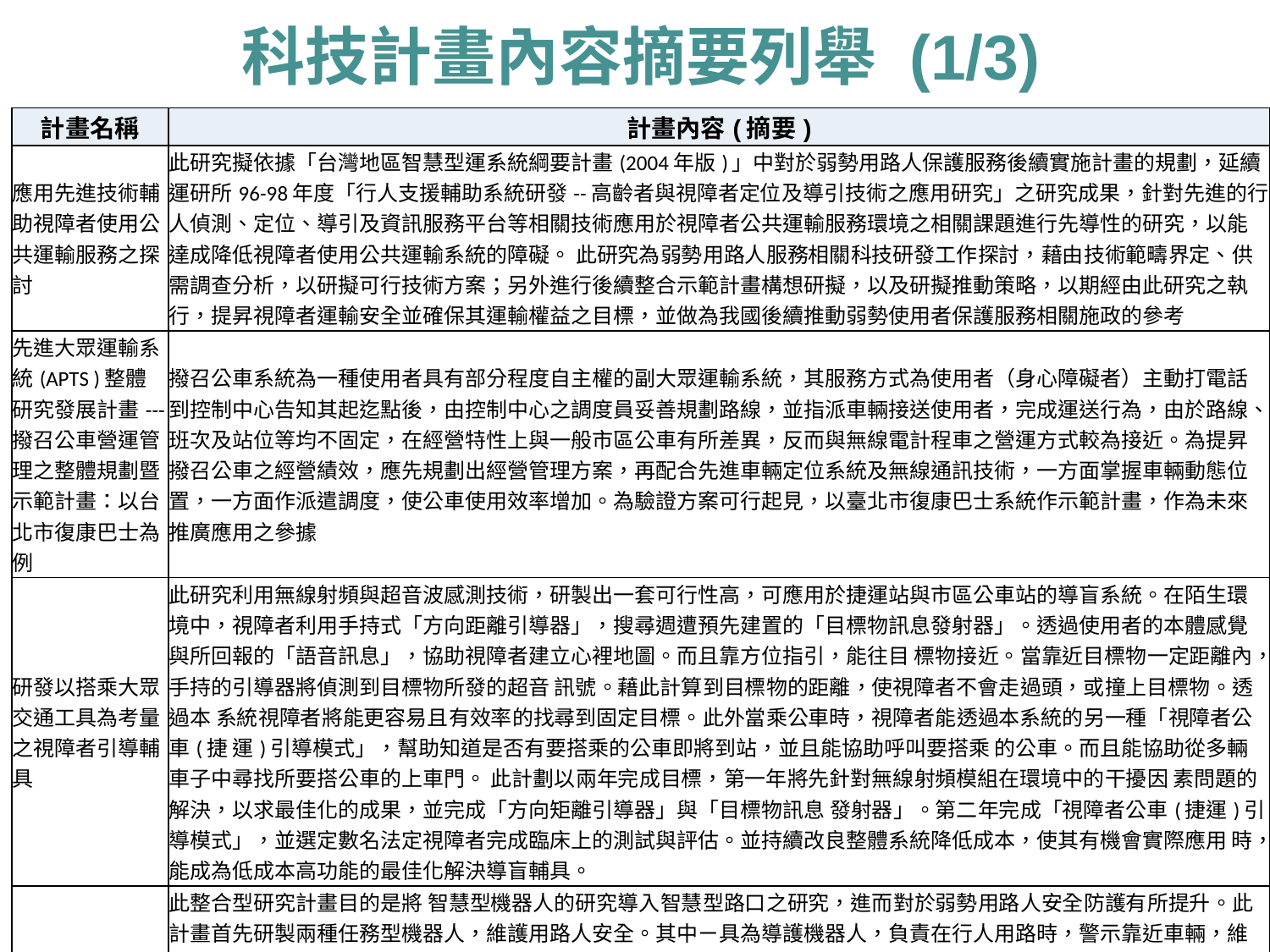

# 科技計畫內容摘要列舉 (1/3)
| 計畫名稱 | 計畫內容(摘要) |
| --- | --- |
| 應用先進技術輔助視障者使用公共運輸服務之探討 | 此研究擬依據「台灣地區智慧型運系統綱要計畫(2004年版)」中對於弱勢用路人保護服務後續實施計畫的規劃，延續運研所96-98年度「行人支援輔助系統研發--高齡者與視障者定位及導引技術之應用研究」之研究成果，針對先進的行人偵測、定位、導引及資訊服務平台等相關技術應用於視障者公共運輸服務環境之相關課題進行先導性的研究，以能達成降低視障者使用公共運輸系統的障礙。 此研究為弱勢用路人服務相關科技研發工作探討，藉由技術範疇界定、供需調查分析，以研擬可行技術方案；另外進行後續整合示範計畫構想研擬，以及研擬推動策略，以期經由此研究之執行，提昇視障者運輸安全並確保其運輸權益之目標，並做為我國後續推動弱勢使用者保護服務相關施政的參考 |
| 先進大眾運輸系統(APTS )整體研究發展計畫---撥召公車營運管理之整體規劃暨示範計畫：以台北市復康巴士為例 | 撥召公車系統為一種使用者具有部分程度自主權的副大眾運輸系統，其服務方式為使用者（身心障礙者）主動打電話到控制中心告知其起迄點後，由控制中心之調度員妥善規劃路線，並指派車輛接送使用者，完成運送行為，由於路線、班次及站位等均不固定，在經營特性上與一般市區公車有所差異，反而與無線電計程車之營運方式較為接近。為提昇撥召公車之經營績效，應先規劃出經營管理方案，再配合先進車輛定位系統及無線通訊技術，一方面掌握車輛動態位置，一方面作派遣調度，使公車使用效率增加。為驗證方案可行起見，以臺北市復康巴士系統作示範計畫，作為未來推廣應用之參據 |
| 研發以搭乘大眾交通工具為考量之視障者引導輔具 | 此研究利用無線射頻與超音波感測技術，研製出一套可行性高，可應用於捷運站與市區公車站的導盲系統。在陌生環境中，視障者利用手持式「方向距離引導器」，搜尋週遭預先建置的「目標物訊息發射器」。透過使用者的本體感覺 與所回報的「語音訊息」，協助視障者建立心裡地圖。而且靠方位指引，能往目 標物接近。當靠近目標物一定距離內，手持的引導器將偵測到目標物所發的超音 訊號。藉此計算到目標物的距離，使視障者不會走過頭，或撞上目標物。透過本 系統視障者將能更容易且有效率的找尋到固定目標。此外當乘公車時，視障者能透過本系統的另一種「視障者公車(捷 運)引導模式」，幫助知道是否有要搭乘的公車即將到站，並且能協助呼叫要搭乘 的公車。而且能協助從多輛車子中尋找所要搭公車的上車門。 此計劃以兩年完成目標，第一年將先針對無線射頻模組在環境中的干擾因 素問題的解決，以求最佳化的成果，並完成「方向矩離引導器」與「目標物訊息 發射器」。第二年完成「視障者公車(捷運)引導模式」，並選定數名法定視障者完成臨床上的測試與評估。並持續改良整體系統降低成本，使其有機會實際應用 時，能成為低成本高功能的最佳化解決導盲輔具。 |
| 導護與運輸機器人於智慧型路口安全防護之研究---總計畫 | 此整合型研究計畫目的是將 智慧型機器人的研究導入智慧型路口之研究，進而對於弱勢用路人安全防護有所提升。此計畫首先研製兩種任務型機器人，維護用路人安全。其中ㄧ具為導護機器人，負責在行人用路時，警示靠近車輛，維護行人用路安全。另ㄧ具為運輸機器人，協助行動不便 或是行動緩慢的弱勢用路人安全通過馬路，或是到達中央分隔島之大眾運輸專用搭乘大 眾運輸。此外，此計畫運用即時影像處理技術，進行車輛、行人、交通監控，路口危險事件發生進行偵測，並且透過嵌入式系統技術讓附近行人、車輛能夠即時的得到附近路 口的即時資訊。 此整合型研究計畫最大的貢獻在於除了對於弱勢用路人的安全進行被動式防護之外，利用兩種任務型機器人的整合，進一步採取主動之實質輔助行為，更加提升弱勢用路人之用路安全，真正落實安全防護的構想，提升在弱勢與路人與智慧型運輸系統方面的研究水準 |
32